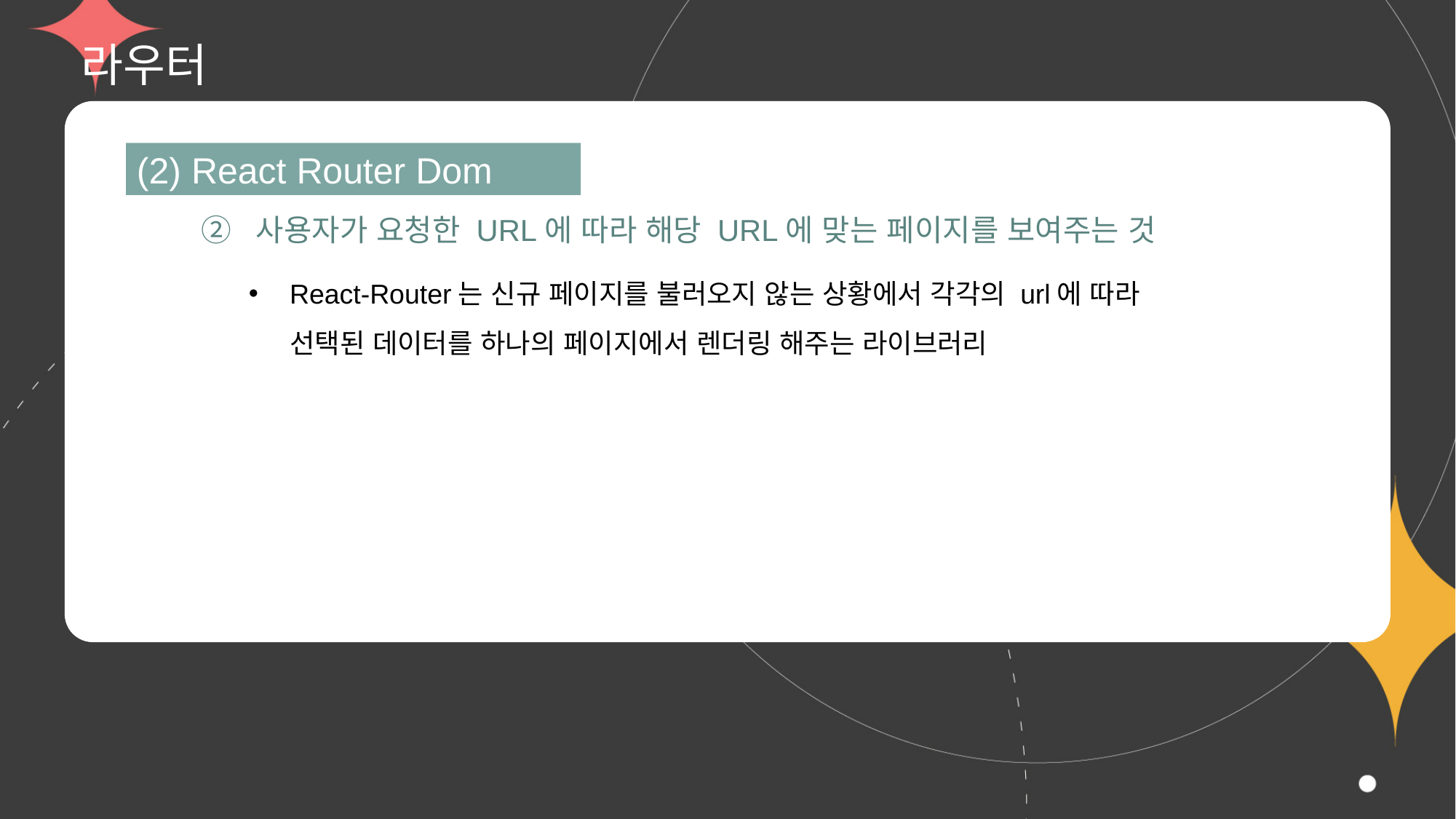

# 라우터
(2) React Router Dom
②  사용자가 요청한 URL에 따라 해당 URL에 맞는 페이지를 보여주는 것
React-Router는 신규 페이지를 불러오지 않는 상황에서 각각의 url에 따라
선택된 데이터를 하나의 페이지에서 렌더링 해주는 라이브러리